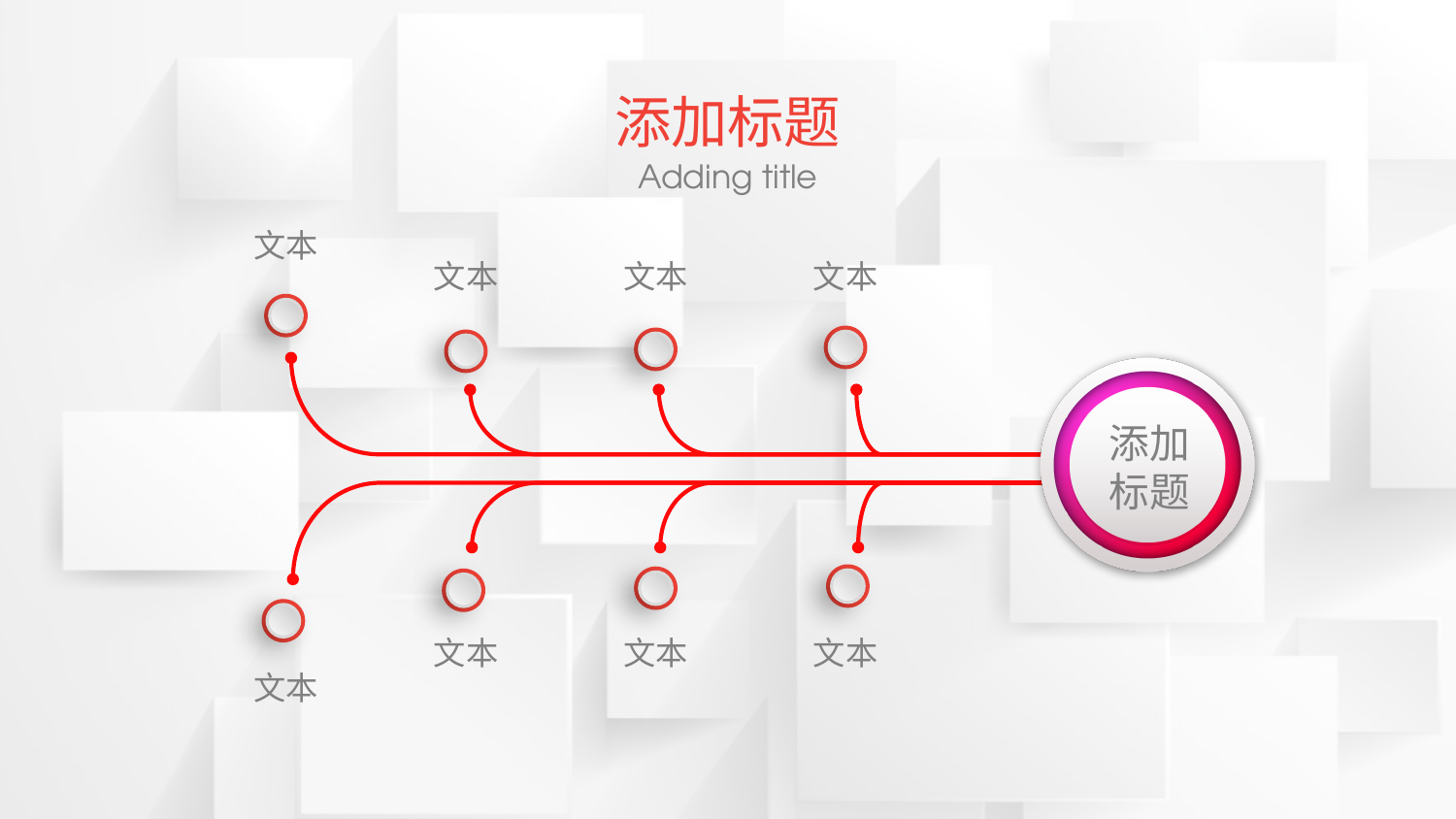

添加标题
Adding title
文本

文本

文本

文本

添加
标题

文本

文本

文本

文本